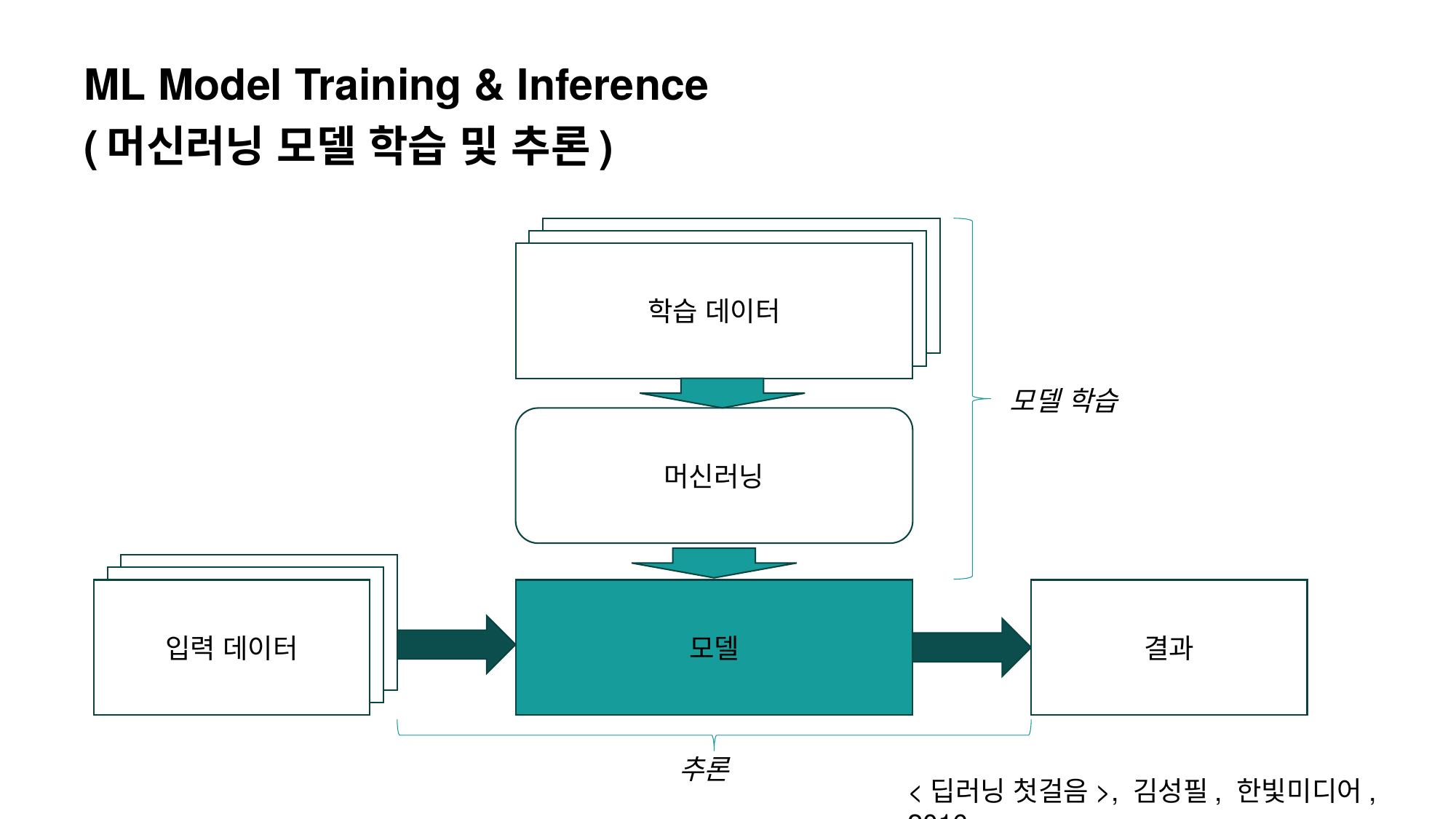

# ML Model Training & Inference (머신러닝 모델 학습 및 추론)

학습 데이터
학습 데이터
학습 데이터

모델 학습
머신러닝

학습 데이터
학습 데이터
입력 데이터
모델
결과

추론
<딥러닝 첫걸음>, 김성필, 한빛미디어, 2016